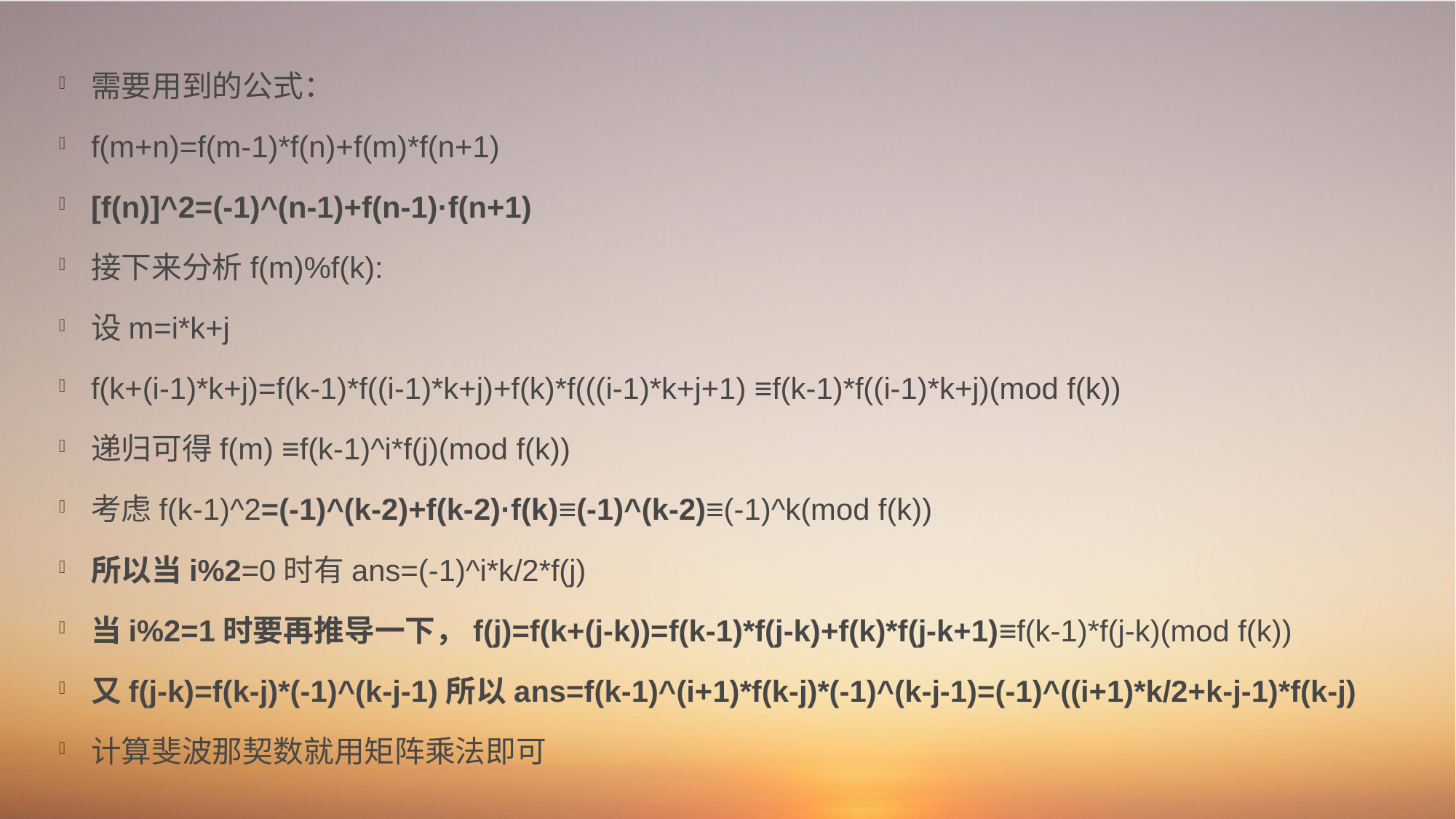

需要用到的公式：
f(m+n)=f(m-1)*f(n)+f(m)*f(n+1)
[f(n)]^2=(-1)^(n-1)+f(n-1)·f(n+1)
接下来分析f(m)%f(k):
设m=i*k+j
f(k+(i-1)*k+j)=f(k-1)*f((i-1)*k+j)+f(k)*f(((i-1)*k+j+1) ≡f(k-1)*f((i-1)*k+j)(mod f(k))
递归可得f(m) ≡f(k-1)^i*f(j)(mod f(k))
考虑f(k-1)^2=(-1)^(k-2)+f(k-2)·f(k)≡(-1)^(k-2)≡(-1)^k(mod f(k))
所以当i%2=0时有ans=(-1)^i*k/2*f(j)
当i%2=1时要再推导一下，f(j)=f(k+(j-k))=f(k-1)*f(j-k)+f(k)*f(j-k+1)≡f(k-1)*f(j-k)(mod f(k))
又f(j-k)=f(k-j)*(-1)^(k-j-1)所以ans=f(k-1)^(i+1)*f(k-j)*(-1)^(k-j-1)=(-1)^((i+1)*k/2+k-j-1)*f(k-j)
计算斐波那契数就用矩阵乘法即可